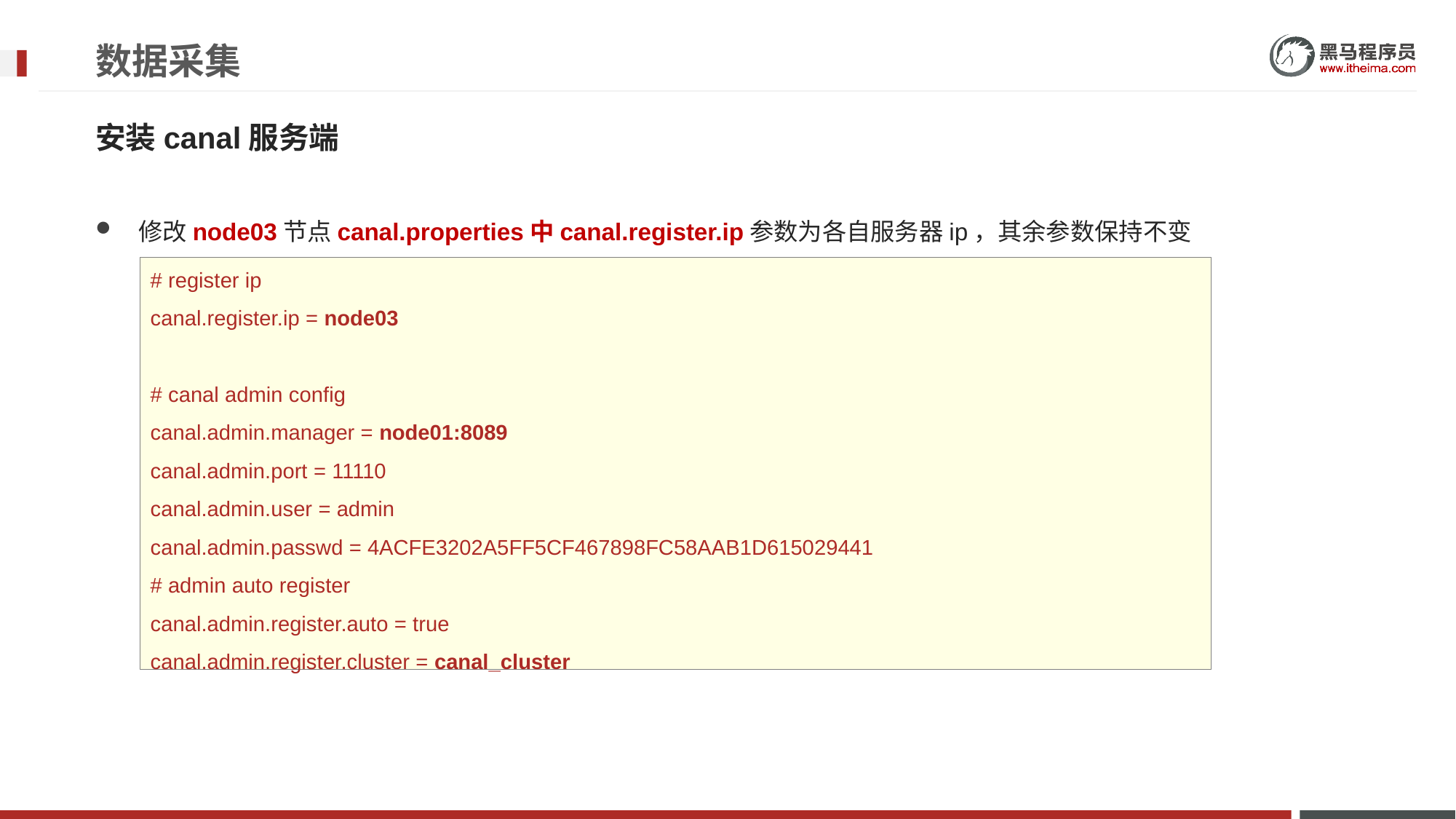

# 数据采集
安装canal服务端
修改node03节点canal.properties中canal.register.ip参数为各自服务器ip，其余参数保持不变

# register ip
canal.register.ip = node03

# canal admin config
canal.admin.manager = node01:8089
canal.admin.port = 11110
canal.admin.user = admin
canal.admin.passwd = 4ACFE3202A5FF5CF467898FC58AAB1D615029441
# admin auto register
canal.admin.register.auto = true
canal.admin.register.cluster = canal_cluster